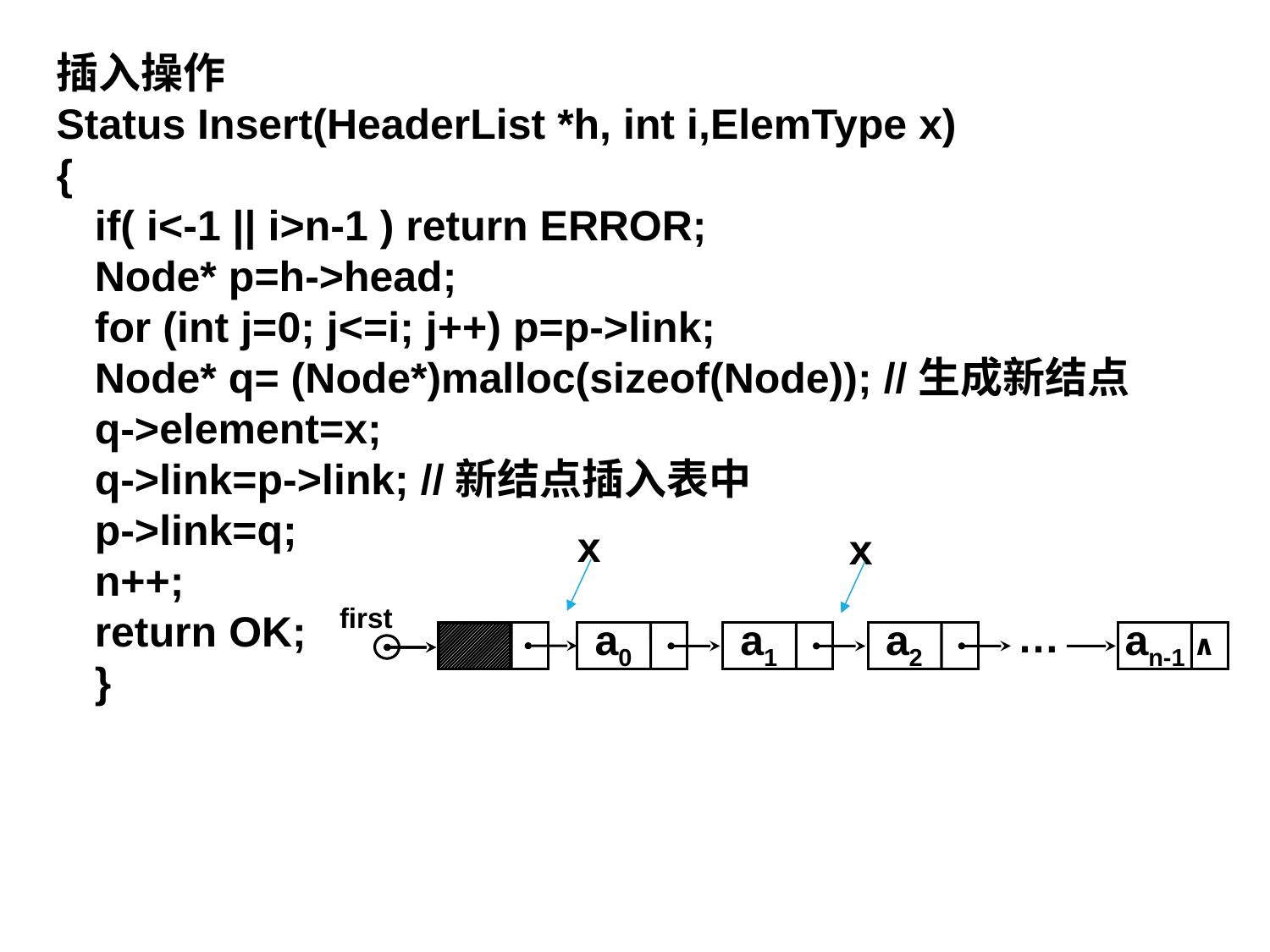

插入操作
Status Insert(HeaderList *h, int i,ElemType x)
{
if( i<-1 || i>n-1 ) return ERROR;
Node* p=h->head;
for (int j=0; j<=i; j++) p=p->link;
Node* q= (Node*)malloc(sizeof(Node)); //生成新结点
q->element=x;
q->link=p->link; //新结点插入表中
p->link=q;
n++;
return OK;
}
x
x
first

…
a0
a1
a2
an-1

∧